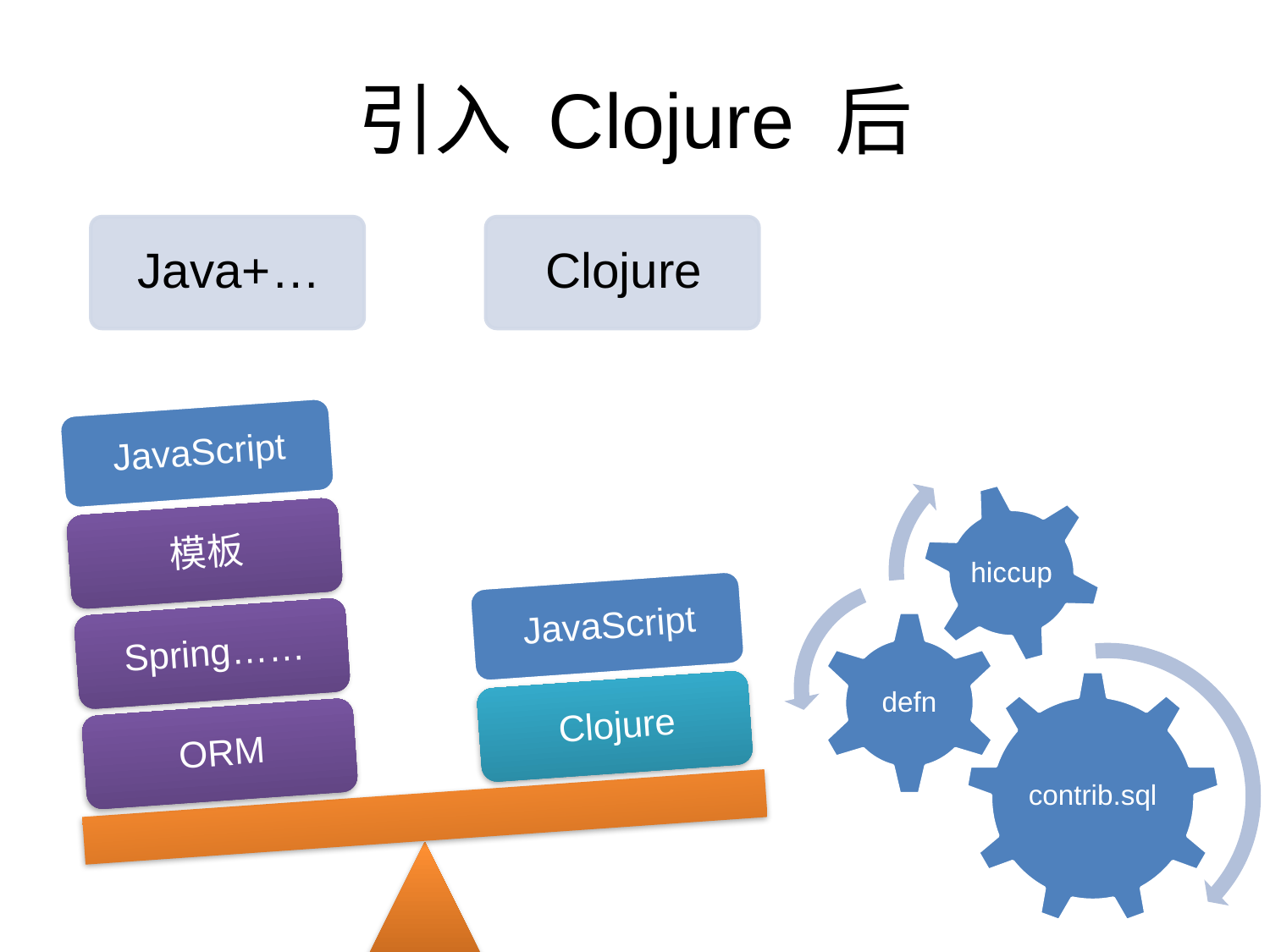

# 引入 Clojure 后
Java+…
Clojure
ORM
Spring……
模板
JavaScript
Clojure
JavaScript
contrib.sql
defn
hiccup